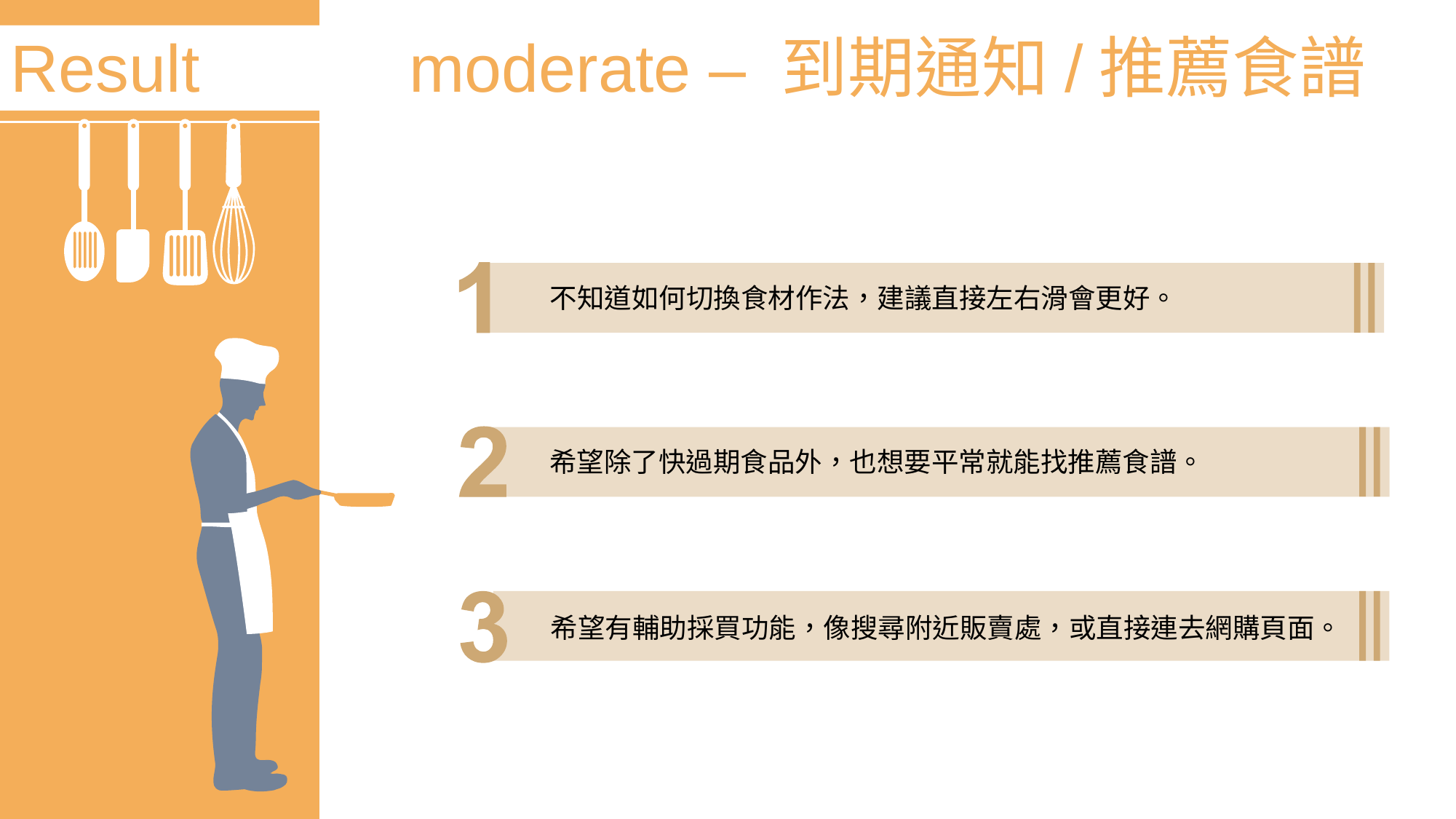

Result
moderate – 到期通知/推薦食譜

不知道如何切換食材作法，建議直接左右滑會更好。

希望除了快過期食品外，也想要平常就能找推薦食譜。

希望有輔助採買功能，像搜尋附近販賣處，或直接連去網購頁面。